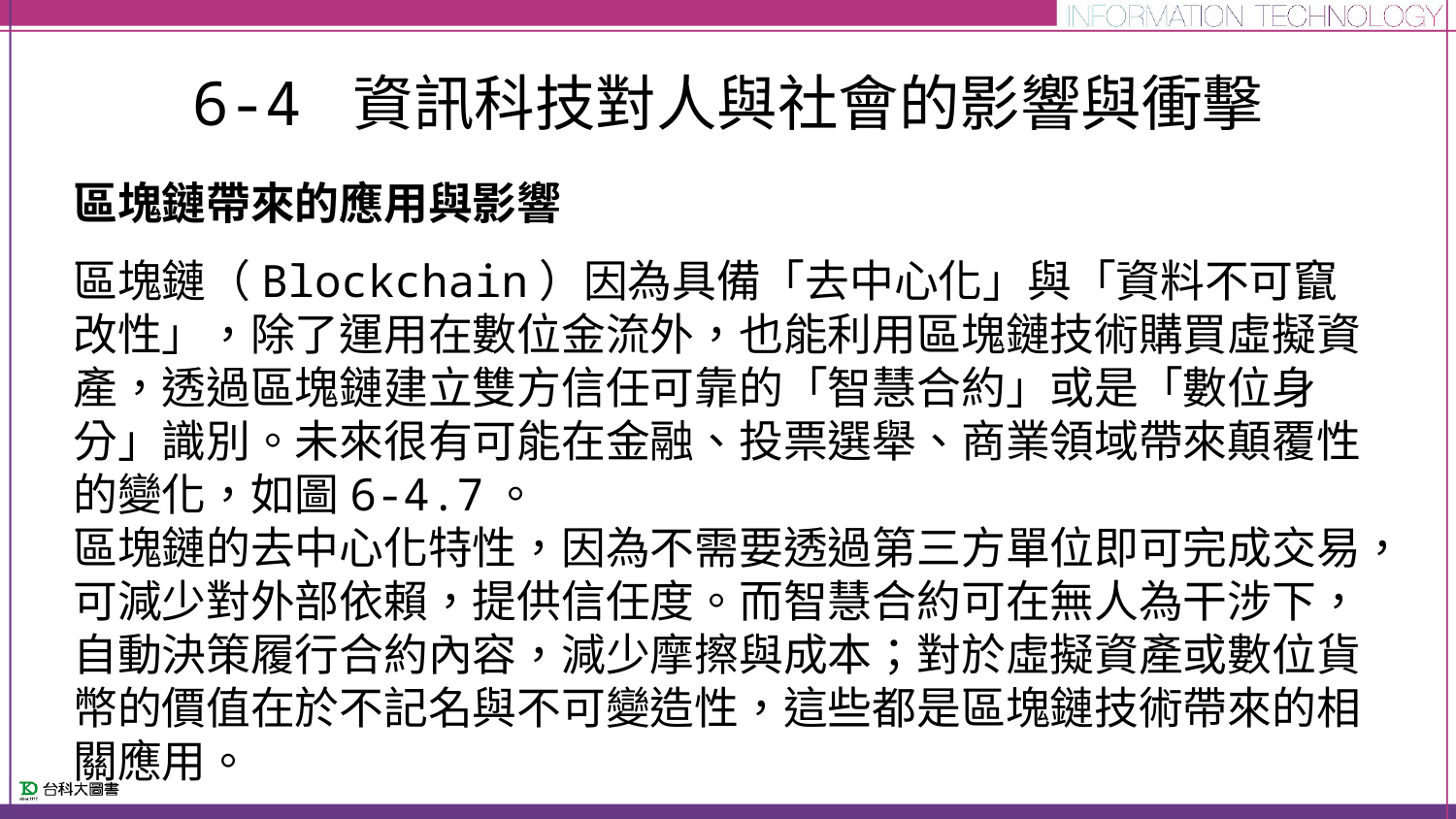

# 6-4 資訊科技對人與社會的影響與衝擊
區塊鏈帶來的應用與影響

區塊鏈（Blockchain）因為具備「去中心化」與「資料不可竄改性」，除了運用在數位金流外，也能利用區塊鏈技術購買虛擬資產，透過區塊鏈建立雙方信任可靠的「智慧合約」或是「數位身分」識別。未來很有可能在金融、投票選舉、商業領域帶來顛覆性的變化，如圖6-4.7。
區塊鏈的去中心化特性，因為不需要透過第三方單位即可完成交易，可減少對外部依賴，提供信任度。而智慧合約可在無人為干涉下，自動決策履行合約內容，減少摩擦與成本；對於虛擬資產或數位貨幣的價值在於不記名與不可變造性，這些都是區塊鏈技術帶來的相關應用。